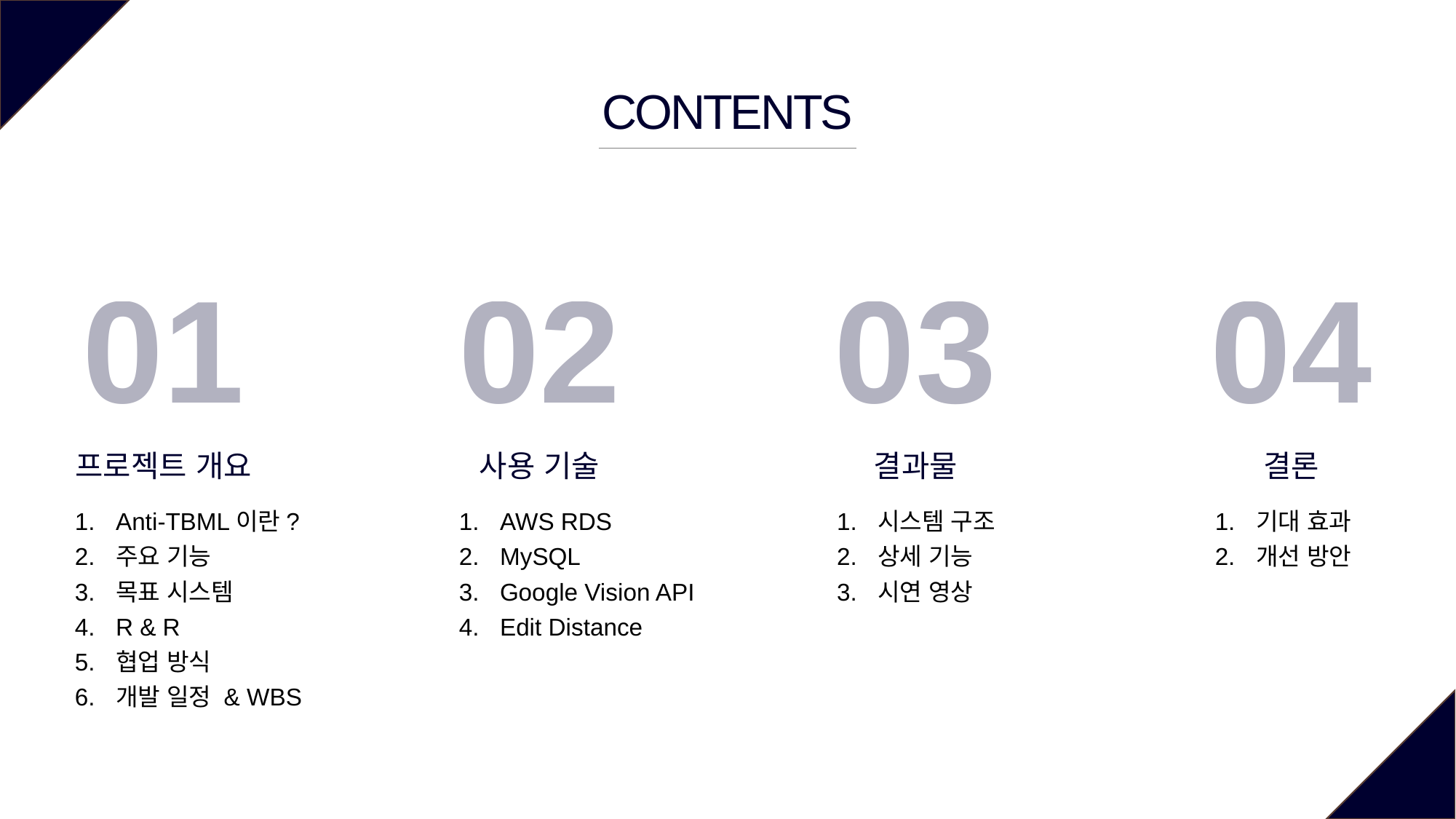

CONTENTS
01
02
03
04
프로젝트 개요
사용 기술
결과물
결론
Anti-TBML이란?
주요 기능
목표 시스템
R & R
협업 방식
개발 일정 & WBS
AWS RDS
MySQL
Google Vision API
Edit Distance
시스템 구조
상세 기능
시연 영상
기대 효과
개선 방안